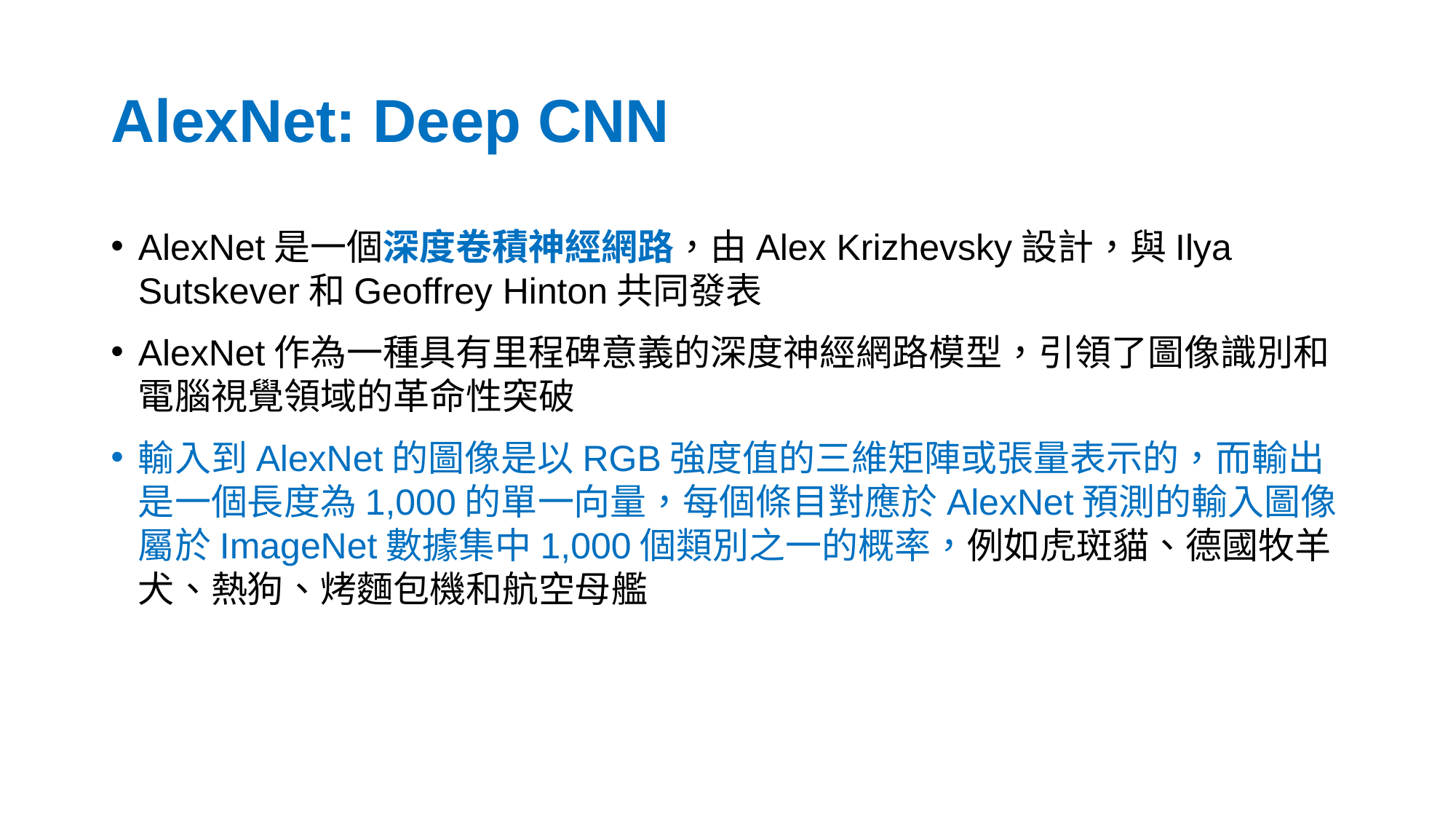

# AlexNet: Deep CNN
AlexNet是一個深度卷積神經網路，由Alex Krizhevsky設計，與Ilya Sutskever和Geoffrey Hinton共同發表
AlexNet作為一種具有里程碑意義的深度神經網路模型，引領了圖像識別和電腦視覺領域的革命性突破
輸入到AlexNet的圖像是以RGB強度值的三維矩陣或張量表示的，而輸出是一個長度為1,000的單一向量，每個條目對應於AlexNet預測的輸入圖像屬於ImageNet數據集中1,000個類別之一的概率，例如虎斑貓、德國牧羊犬、熱狗、烤麵包機和航空母艦